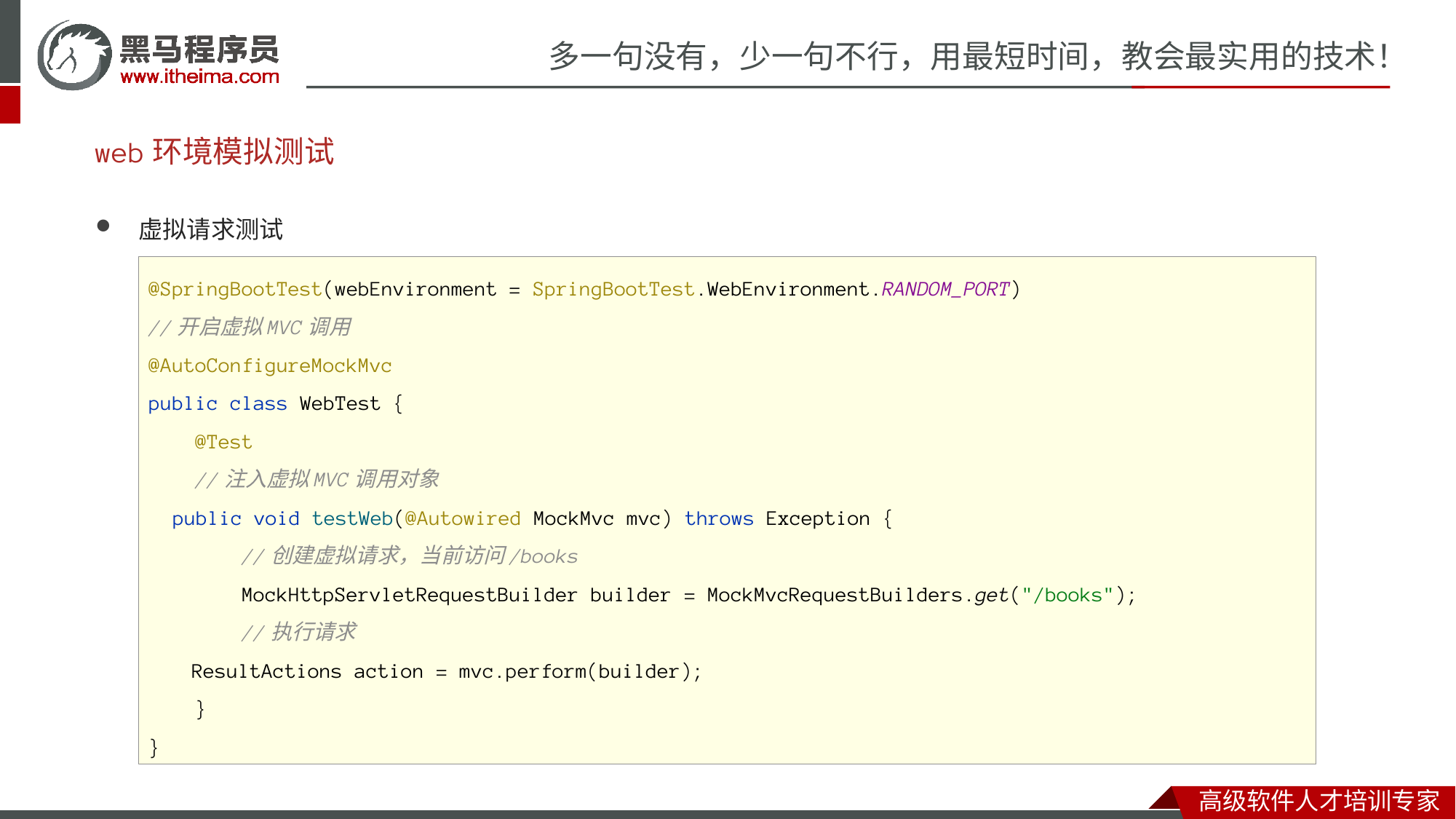

# web环境模拟测试
虚拟请求测试
@SpringBootTest(webEnvironment = SpringBootTest.WebEnvironment.RANDOM_PORT)
//开启虚拟MVC调用
@AutoConfigureMockMvc
public class WebTest {
    @Test
    //注入虚拟MVC调用对象
    public void testWeb(@Autowired MockMvc mvc) throws Exception {
        //创建虚拟请求，当前访问/books
        MockHttpServletRequestBuilder builder = MockMvcRequestBuilders.get("/books");
        //执行请求
        ResultActions action = mvc.perform(builder);
    }
}